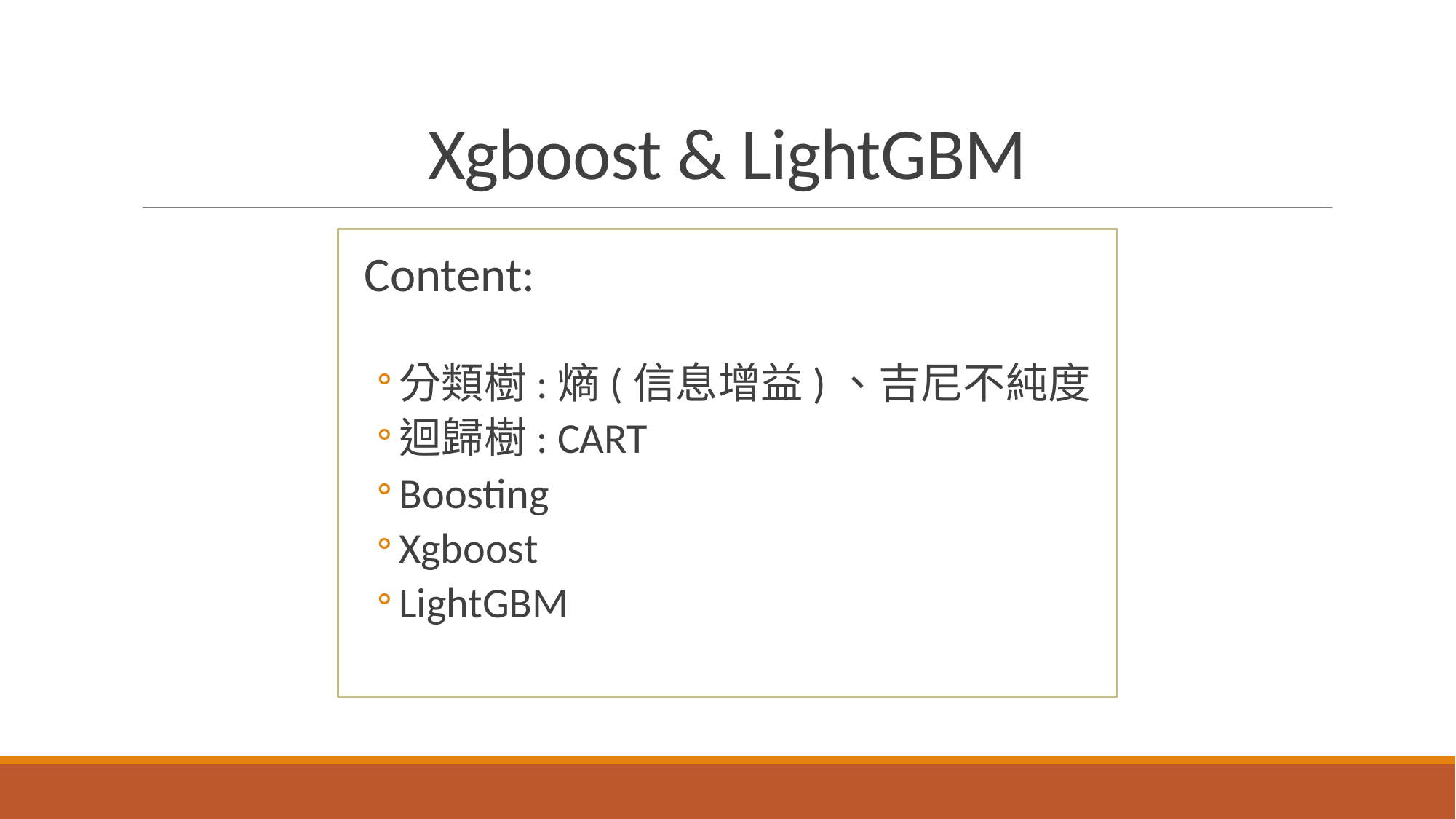

# Xgboost & LightGBM

Content:

分類樹:熵(信息增益)、吉尼不純度
迴歸樹: CART
Boosting
Xgboost
LightGBM